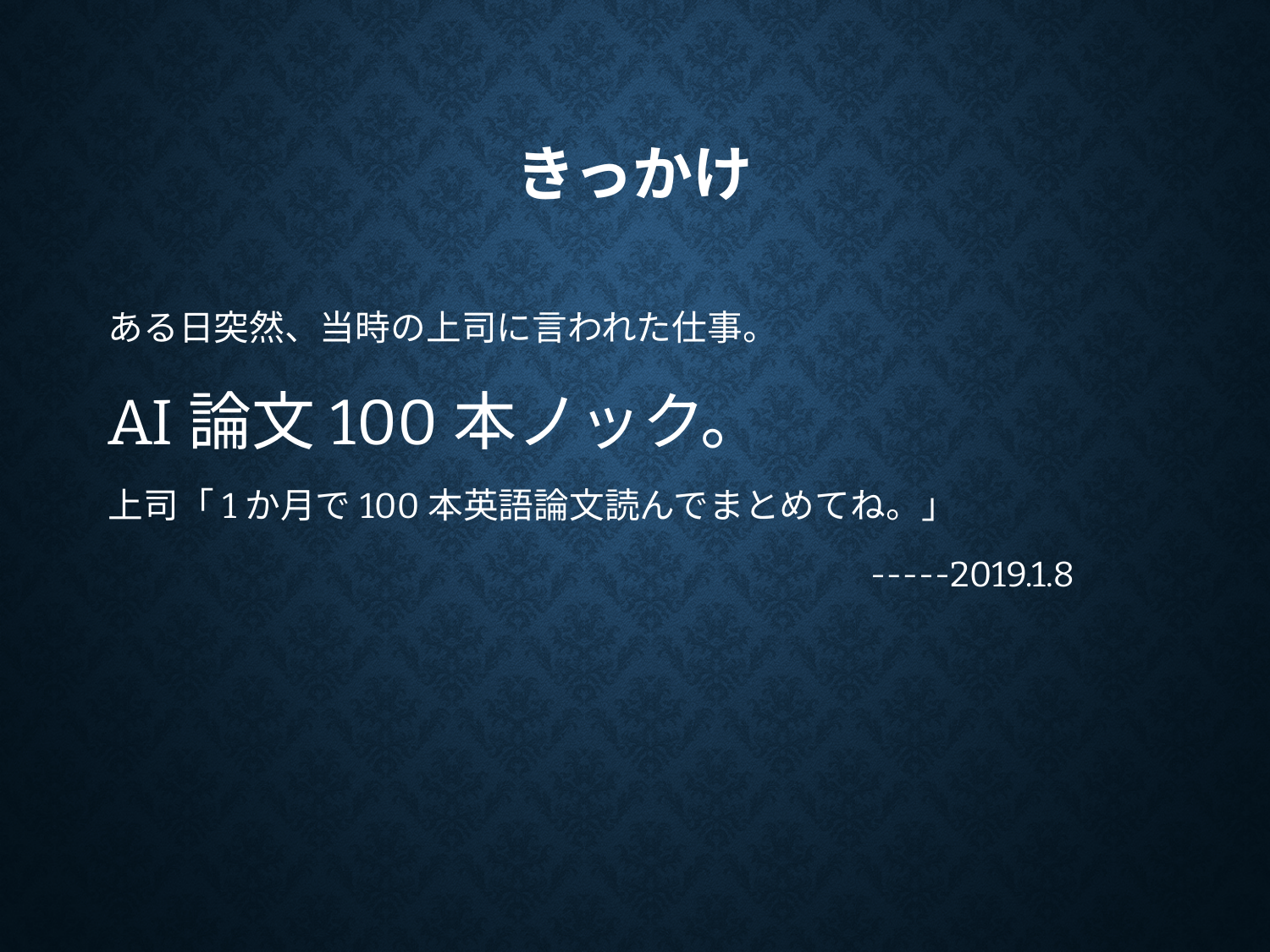

# きっかけ
ある日突然、当時の上司に言われた仕事。
AI論文100本ノック。
上司「1か月で100本英語論文読んでまとめてね。」
						-----2019.1.8